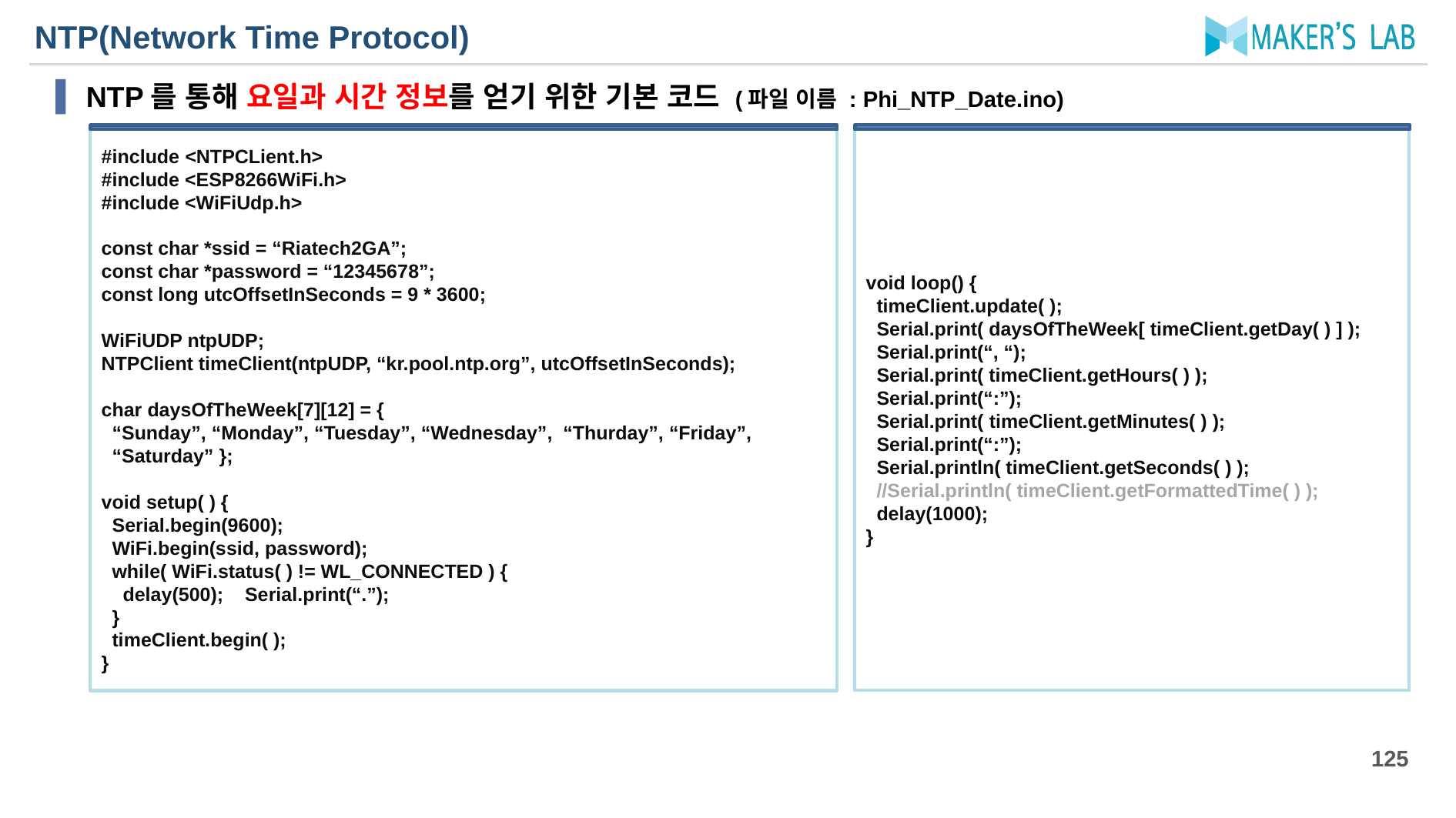

# NTP(Network Time Protocol)
NTP를 통해 요일과 시간 정보를 얻기 위한 기본 코드 (파일 이름 : Phi_NTP_Date.ino)

void loop() {
  timeClient.update( );
  Serial.print( daysOfTheWeek[ timeClient.getDay( ) ] );
  Serial.print(“, “);
  Serial.print( timeClient.getHours( ) );
  Serial.print(“:”);
  Serial.print( timeClient.getMinutes( ) );
  Serial.print(“:”);
  Serial.println( timeClient.getSeconds( ) );
  //Serial.println( timeClient.getFormattedTime( ) );
  delay(1000);
}
#include <NTPCLient.h>
#include <ESP8266WiFi.h>
#include <WiFiUdp.h>

const char *ssid = “Riatech2GA”;
const char *password = “12345678”;
const long utcOffsetInSeconds = 9 * 3600;

WiFiUDP ntpUDP;
NTPClient timeClient(ntpUDP, “kr.pool.ntp.org”, utcOffsetInSeconds);

char daysOfTheWeek[7][12] = {
  “Sunday”, “Monday”, “Tuesday”, “Wednesday”,  “Thurday”, “Friday”,
  “Saturday” };

void setup( ) {
  Serial.begin(9600);
  WiFi.begin(ssid, password);
  while( WiFi.status( ) != WL_CONNECTED ) {
    delay(500);    Serial.print(“.”);
  }
  timeClient.begin( );
}
125